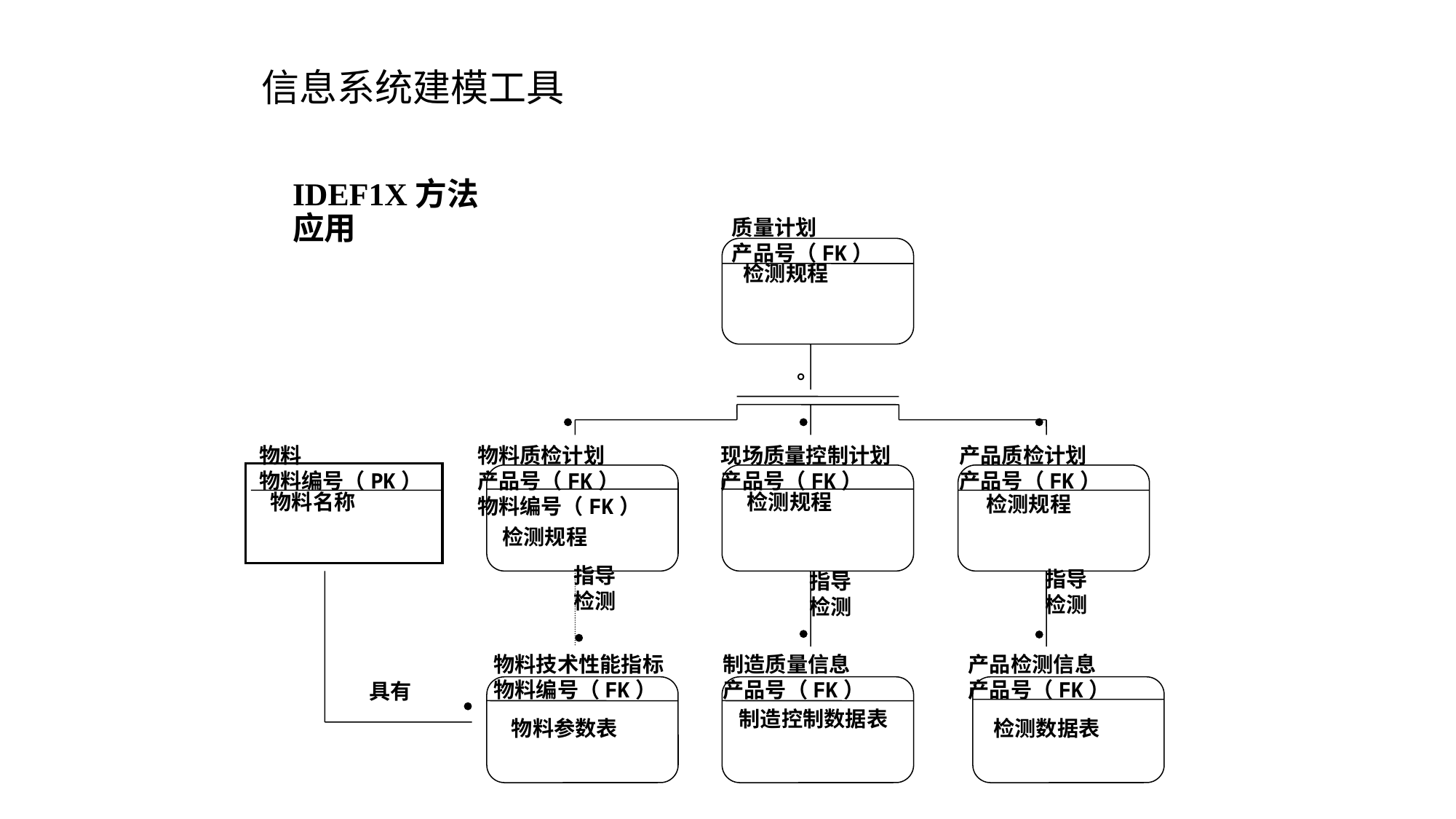

# 信息系统建模工具
IDEF1X方法
应用

质量计划
产品号（FK）

检测规程

。

•
•
•

物料
物料编号（PK）
物料质检计划
产品号（FK）
物料编号（FK）
现场质量控制计划
产品号（FK）
产品质检计划
产品号（FK）

物料名称

检测规程
检测规程

检测规程
指导
检测
指导
检测
指导
检测

•
•
•
物料技术性能指标
物料编号（FK）
制造质量信息
产品号（FK）
产品检测信息
产品号（FK）
具有

•

制造控制数据表
物料参数表
检测数据表